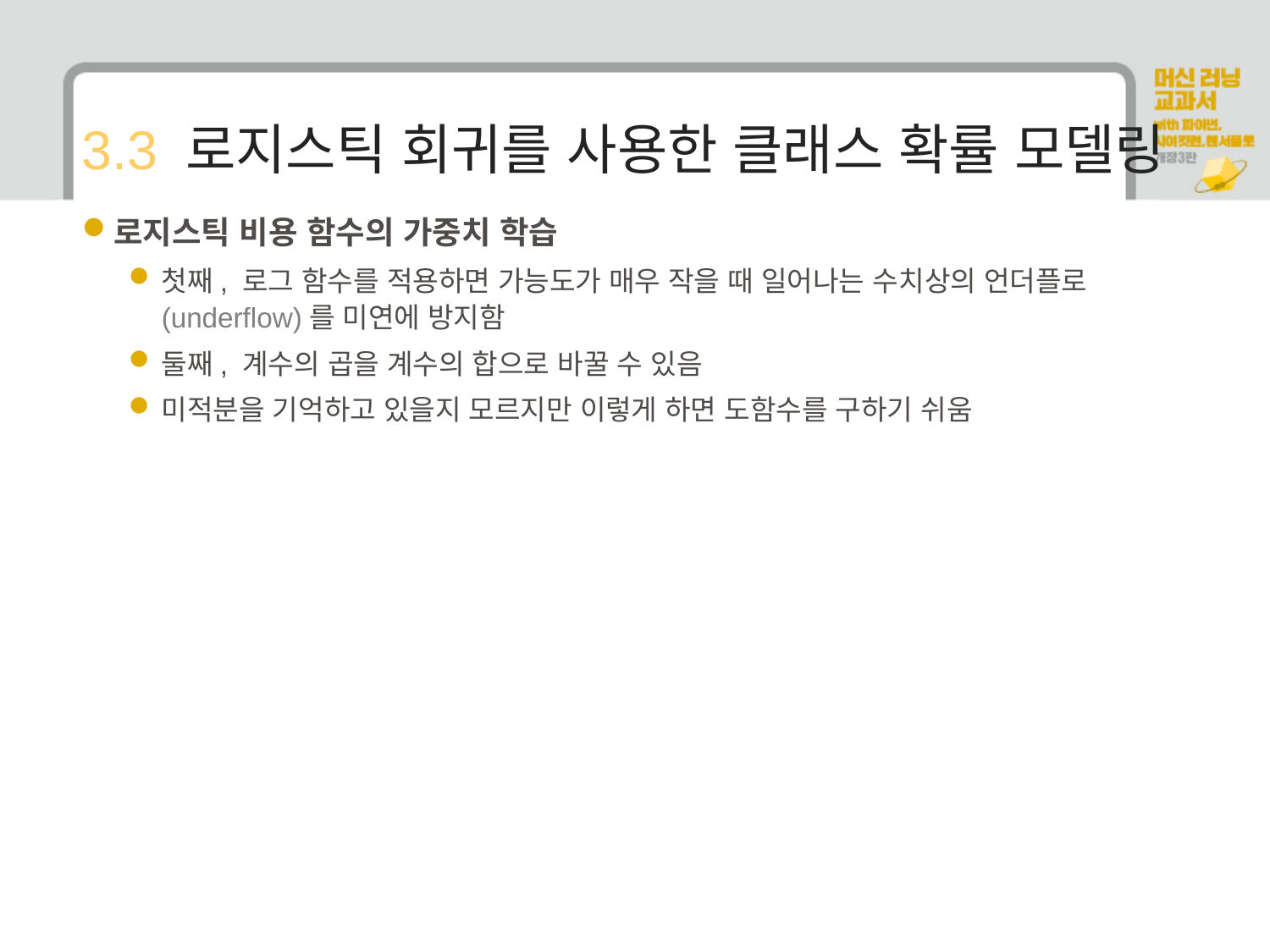

# 3.3 로지스틱 회귀를 사용한 클래스 확률 모델링
로지스틱 비용 함수의 가중치 학습
첫째, 로그 함수를 적용하면 가능도가 매우 작을 때 일어나는 수치상의 언더플로(underflow)를 미연에 방지함
둘째, 계수의 곱을 계수의 합으로 바꿀 수 있음
미적분을 기억하고 있을지 모르지만 이렇게 하면 도함수를 구하기 쉬움